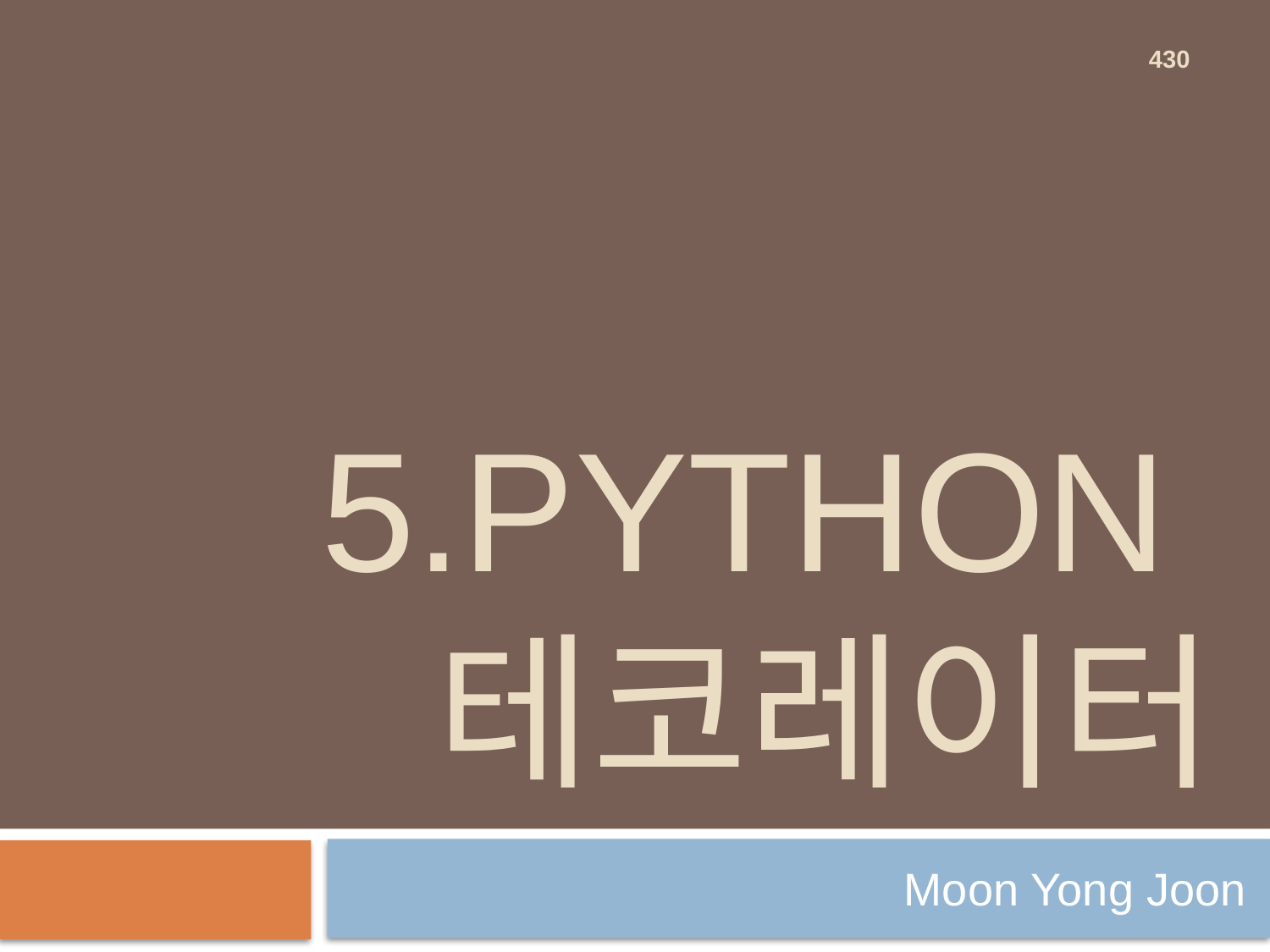

430
# 5.Python 테코레이터
Moon Yong Joon